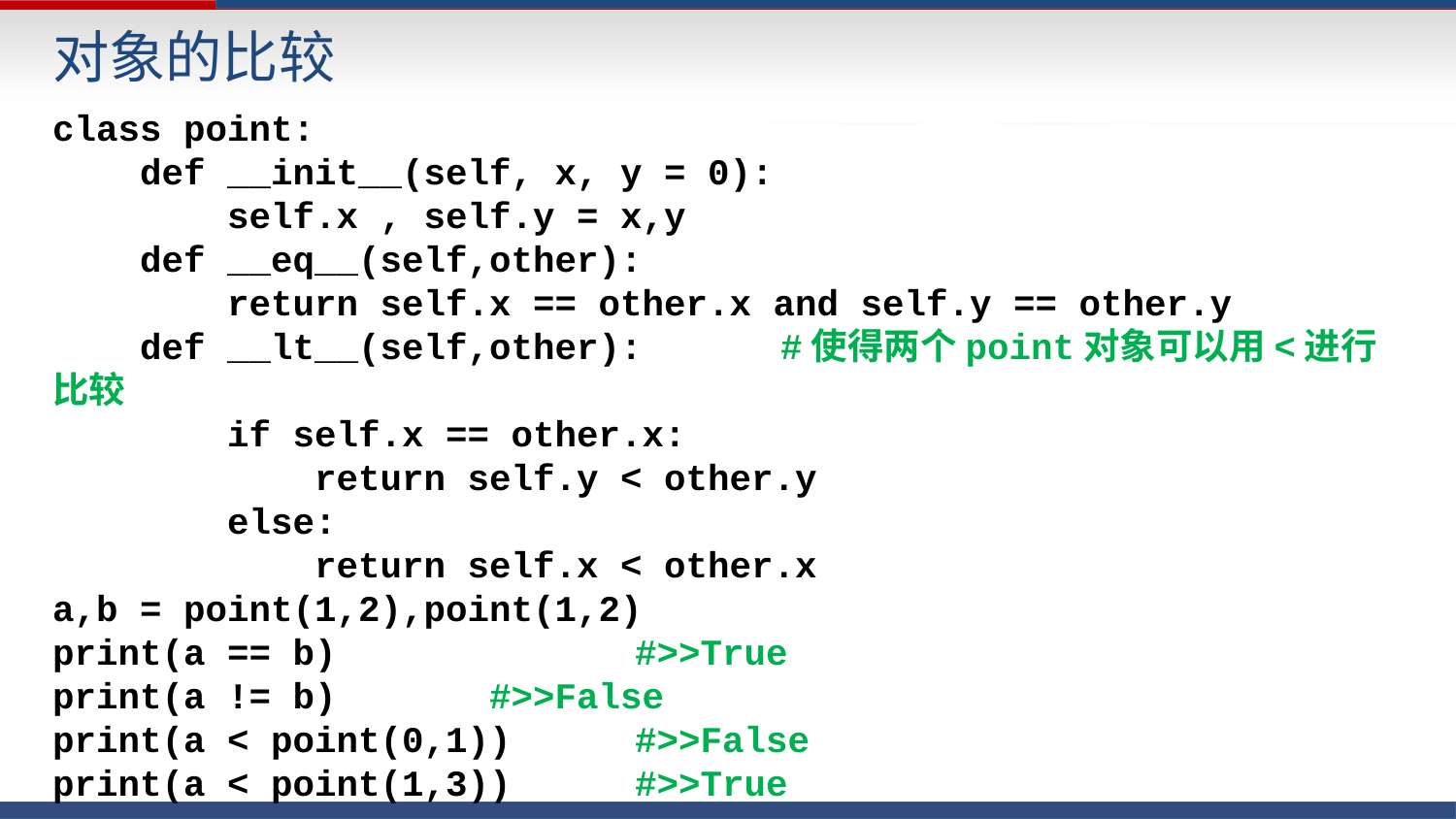

对象的比较
class point:
    def __init__(self, x, y = 0):
        self.x , self.y = x,y
    def __eq__(self,other):
        return self.x == other.x and self.y == other.y
    def __lt__(self,other): 	#使得两个point对象可以用<进行比较
        if self.x == other.x:
            return self.y < other.y
        else:
            return self.x < other.x
a,b = point(1,2),point(1,2)
print(a == b)           	#>>True
print(a != b)		#>>False
print(a < point(0,1))   	#>>False
print(a < point(1,3))   	#>>True